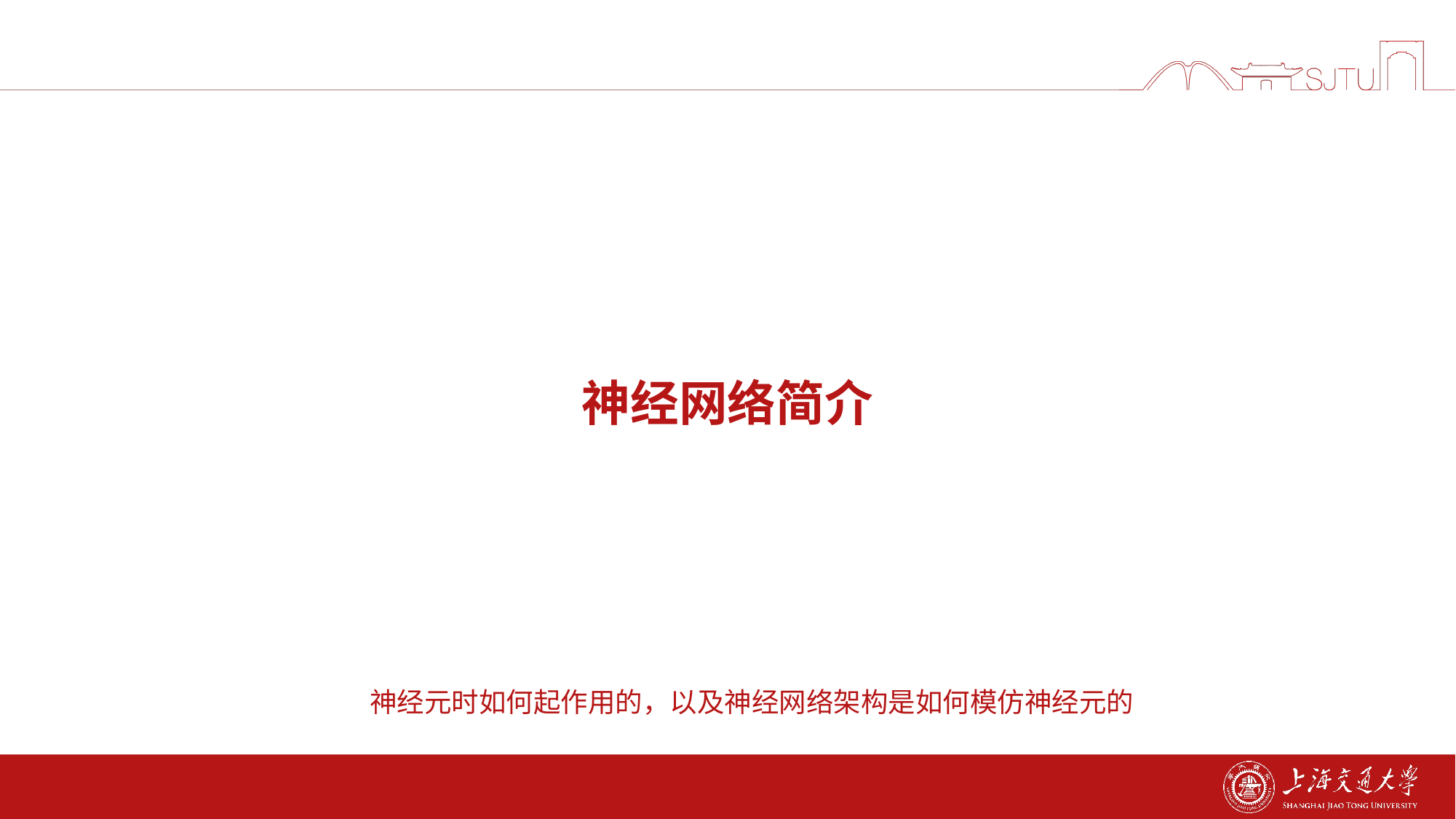

# 神经网络简介
神经元时如何起作用的，以及神经网络架构是如何模仿神经元的